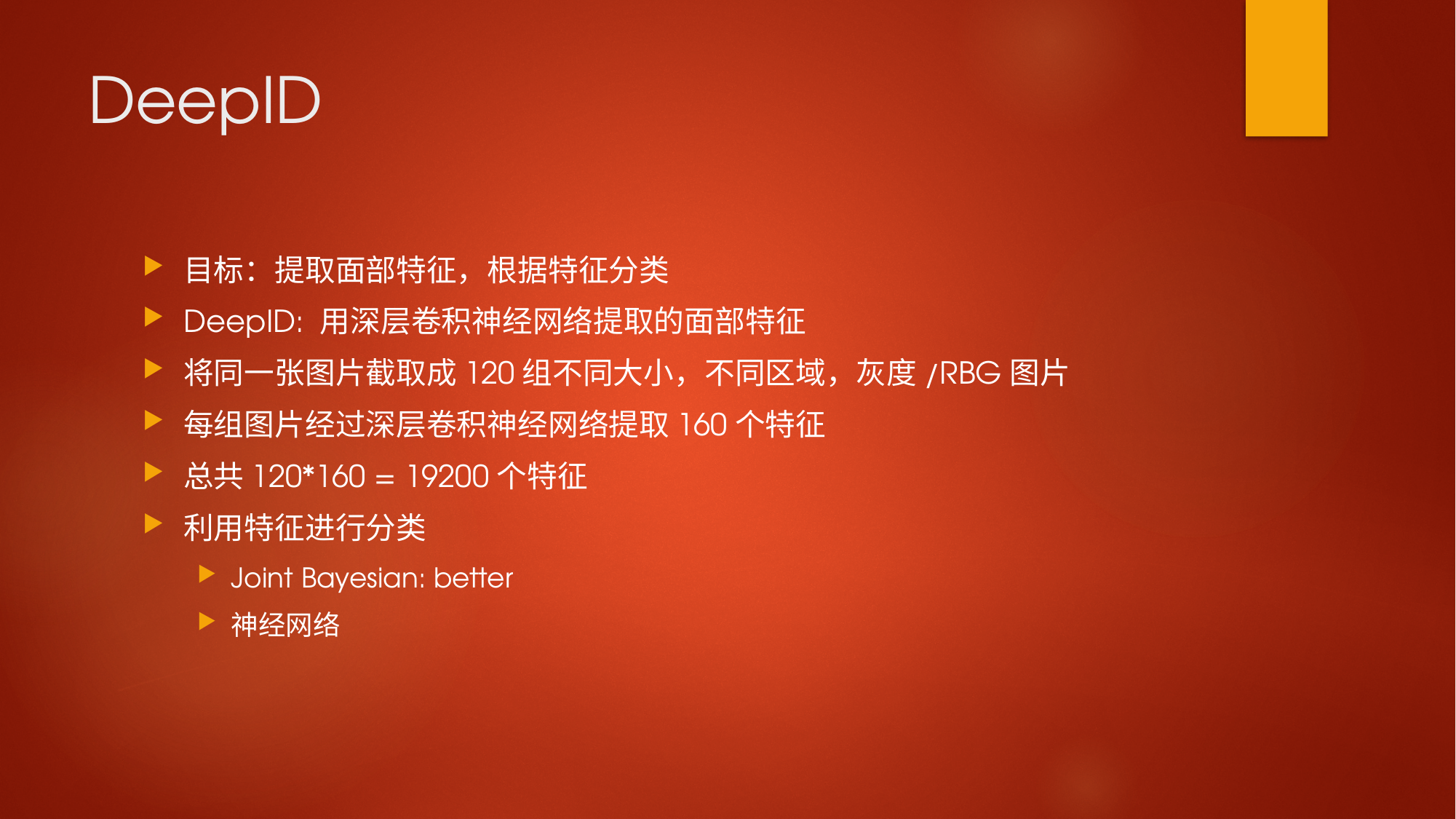

# DeepID
目标：提取面部特征，根据特征分类
DeepID: 用深层卷积神经网络提取的面部特征
将同一张图片截取成120组不同大小，不同区域，灰度/RBG图片
每组图片经过深层卷积神经网络提取160个特征
总共120*160 = 19200个特征
利用特征进行分类
Joint Bayesian: better
神经网络